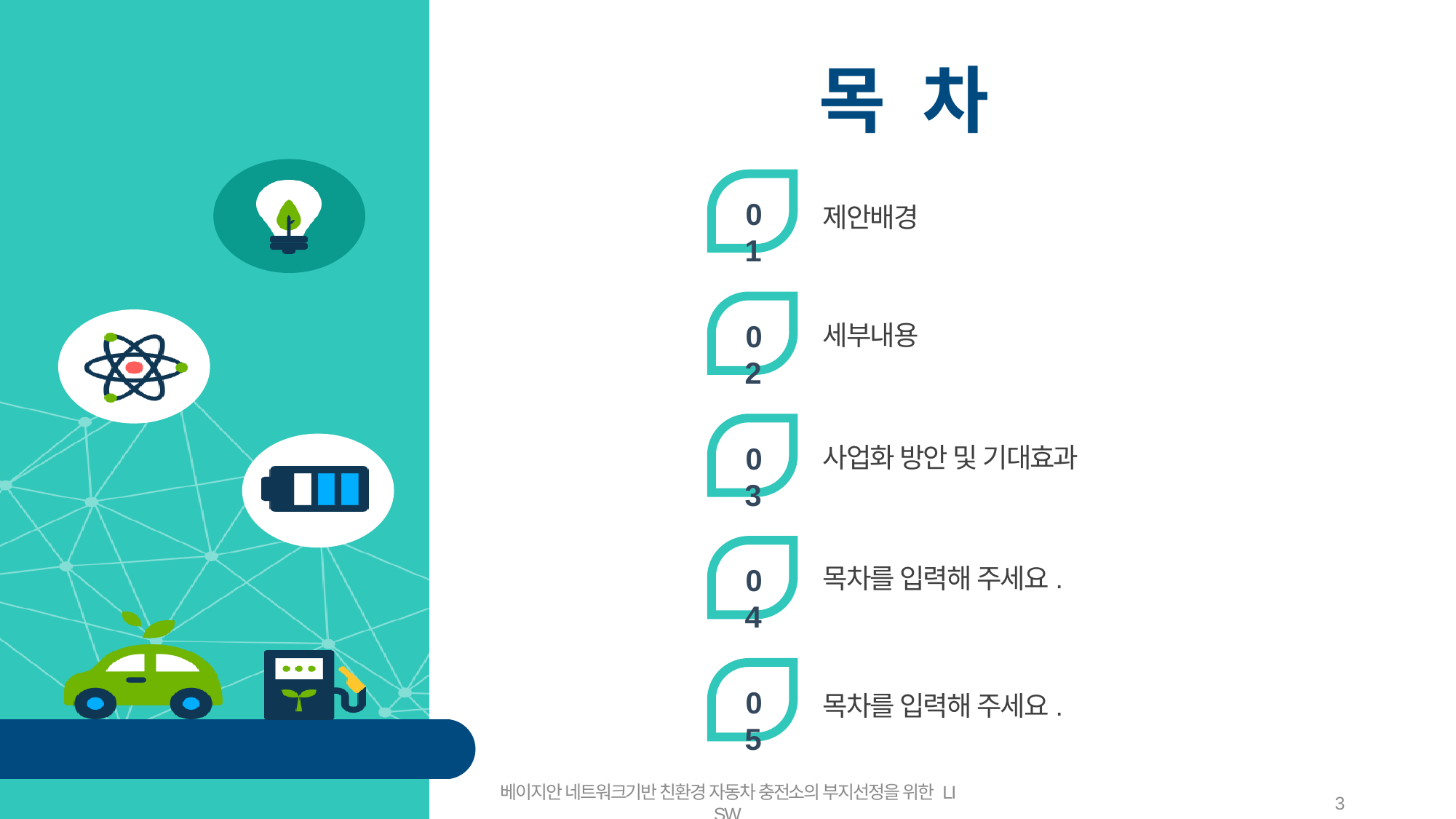

# 목  차

제안배경
01
세부내용

02
사업화 방안 및 기대효과

03
목차를 입력해 주세요.

04

목차를 입력해 주세요.
05
베이지안 네트워크기반 친환경 자동차 충전소의 부지선정을 위한 LI SW
3